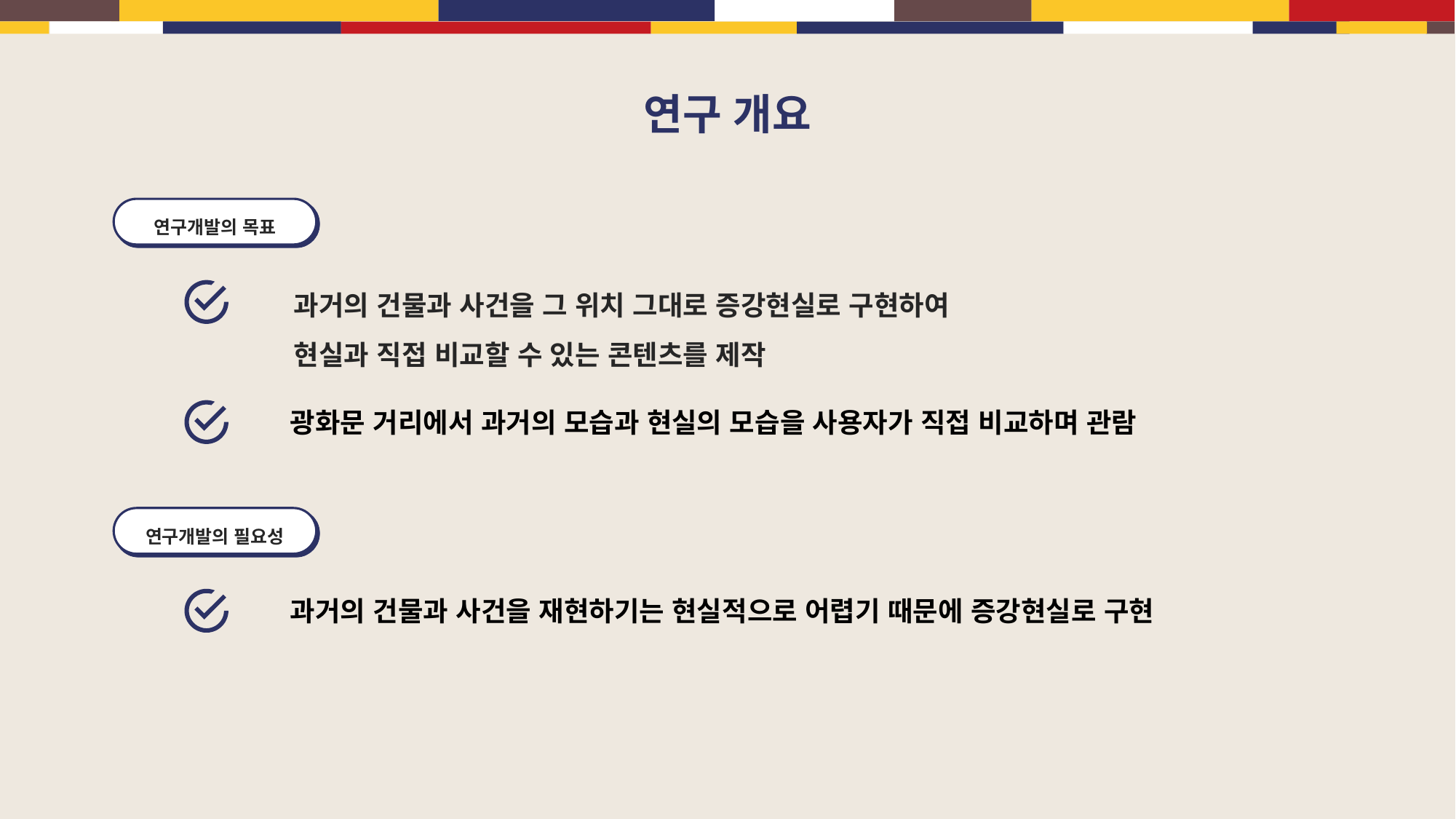

연구 개요
연구개발의 목표
과거의 건물과 사건을 그 위치 그대로 증강현실로 구현하여
현실과 직접 비교할 수 있는 콘텐츠를 제작

광화문 거리에서 과거의 모습과 현실의 모습을 사용자가 직접 비교하며 관람
연구개발의 필요성

과거의 건물과 사건을 재현하기는 현실적으로 어렵기 때문에 증강현실로 구현